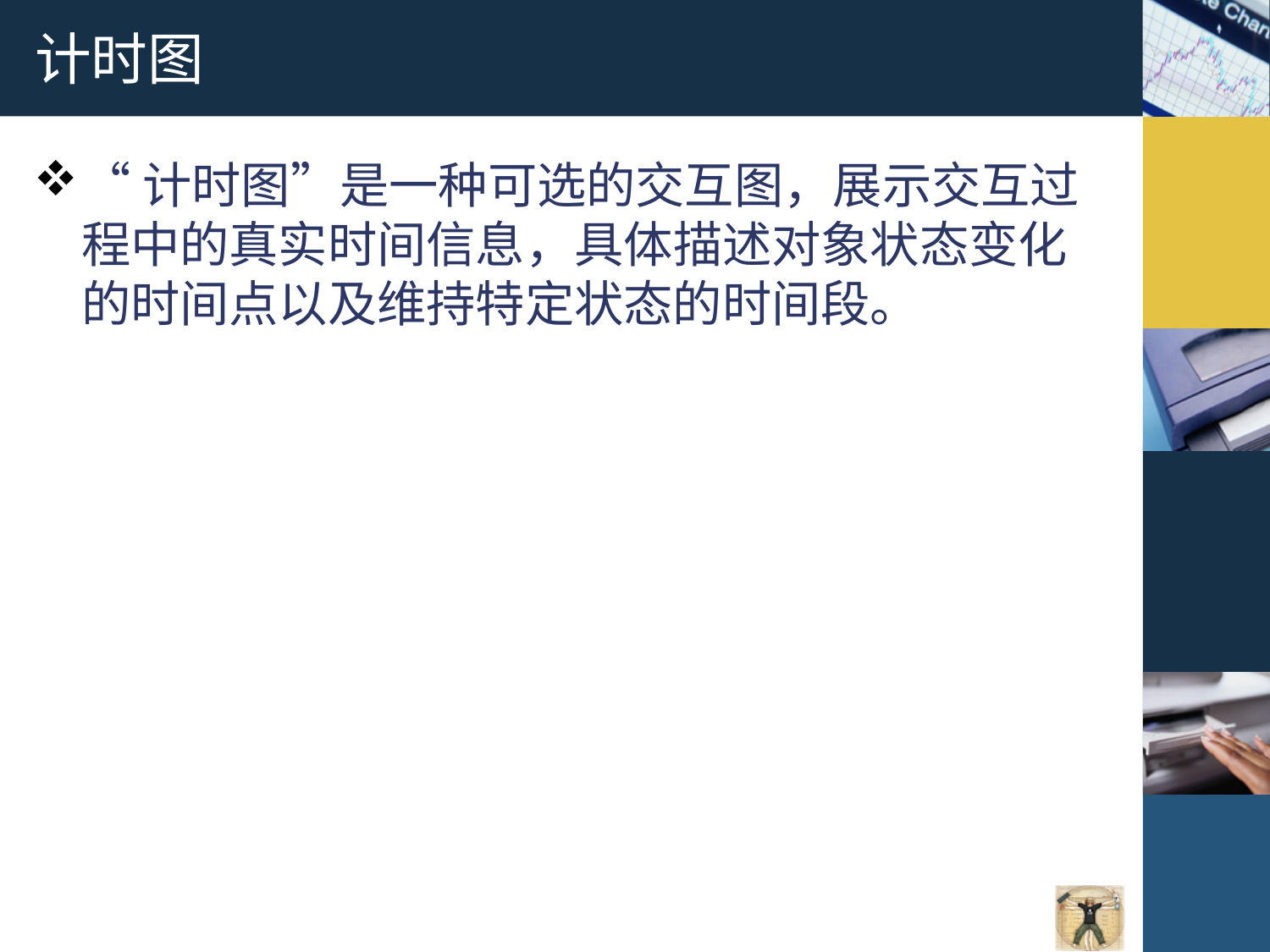

# 计时图
“计时图”是一种可选的交互图，展示交互过程中的真实时间信息，具体描述对象状态变化的时间点以及维持特定状态的时间段。